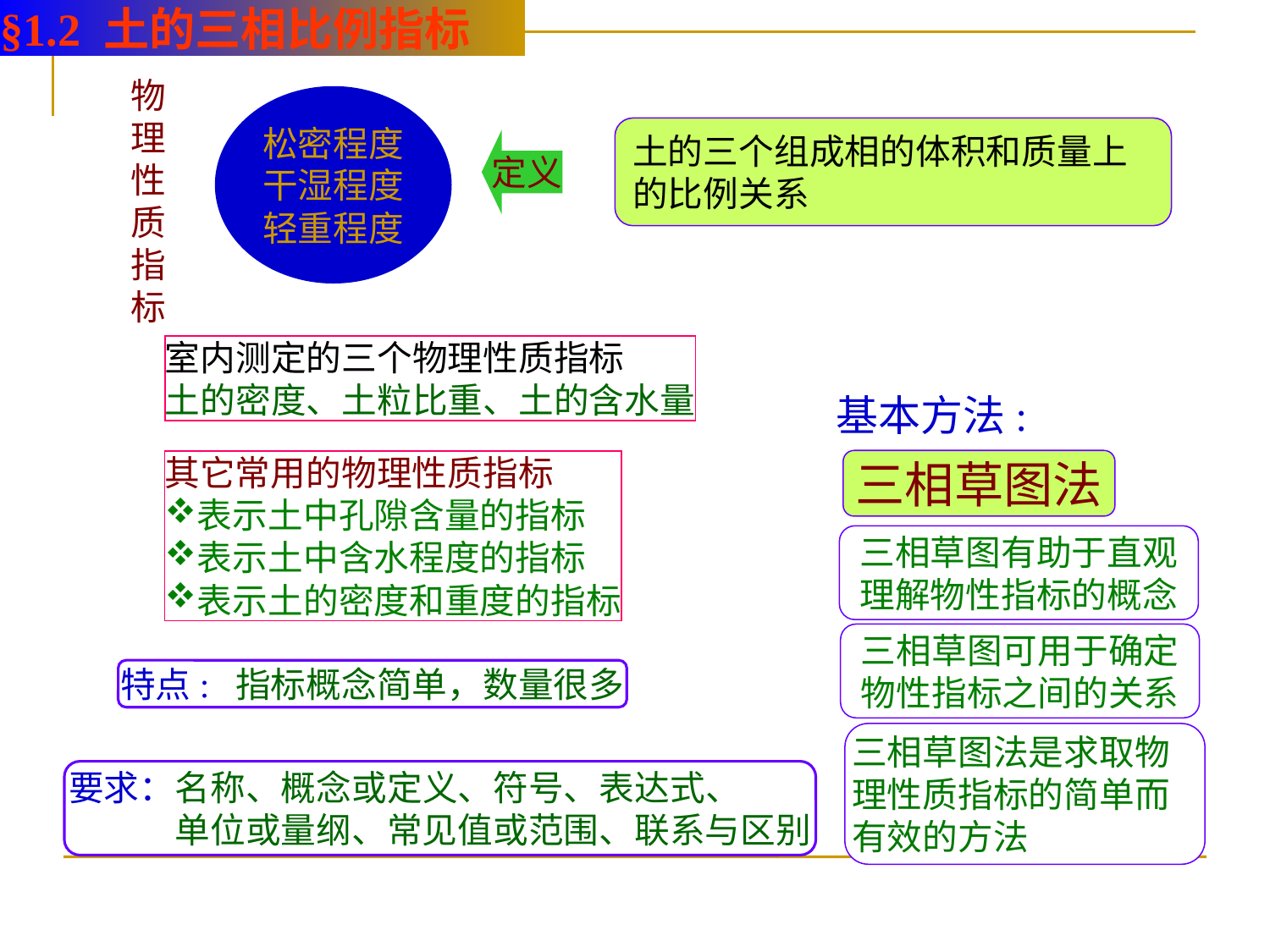

§1.2 土的三相比例指标
物理性质指标
松密程度
干湿程度
轻重程度
土的三个组成相的体积和质量上的比例关系
定义
室内测定的三个物理性质指标
土的密度、土粒比重、土的含水量
基本方法:
三相草图法
其它常用的物理性质指标
表示土中孔隙含量的指标
表示土中含水程度的指标
表示土的密度和重度的指标
三相草图有助于直观理解物性指标的概念
三相草图可用于确定物性指标之间的关系
特点:  指标概念简单，数量很多
三相草图法是求取物理性质指标的简单而有效的方法
要求：名称、概念或定义、符号、表达式、
　　　单位或量纲、常见值或范围、联系与区别
16